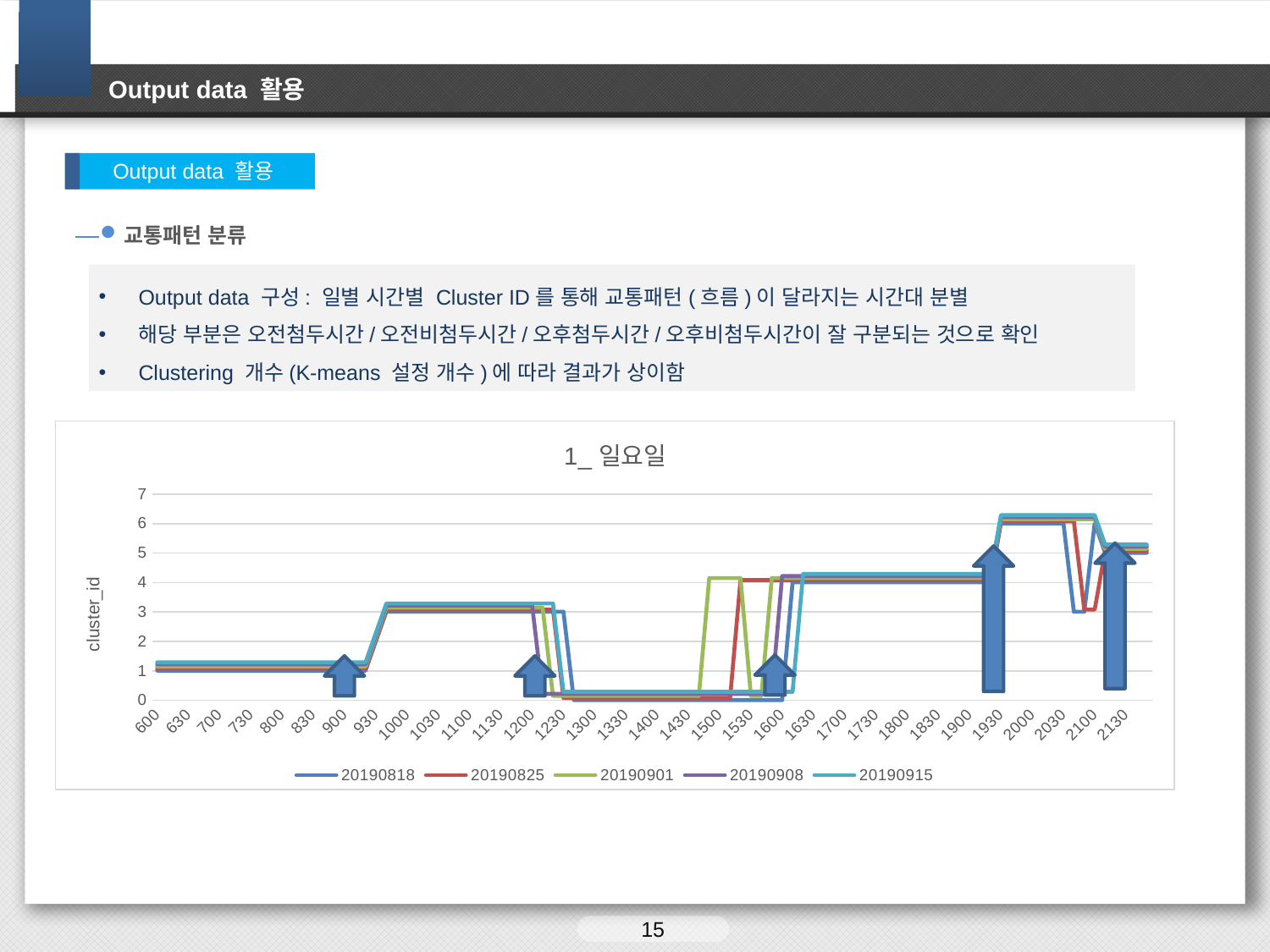

Output data 활용
Output data 활용

교통패턴 분류

Output data 구성: 일별 시간별 Cluster ID를 통해 교통패턴(흐름)이 달라지는 시간대 분별
해당 부분은 오전첨두시간/오전비첨두시간/오후첨두시간/오후비첨두시간이 잘 구분되는 것으로 확인
Clustering 개수(K-means 설정 개수)에 따라 결과가 상이함

### Chart: 1_일요일

| Category | 20190818 | 20190825 | 20190901 | 20190908 | 20190915 |
|---|---|---|---|---|---|
| 600 | 1.01 | 1.08 | 1.15 | 1.22 | 1.29 |
| 610 | 1.01 | 1.08 | 1.15 | 1.22 | 1.29 |
| 620 | 1.01 | 1.08 | 1.15 | 1.22 | 1.29 |
| 630 | 1.01 | 1.08 | 1.15 | 1.22 | 1.29 |
| 640 | 1.01 | 1.08 | 1.15 | 1.22 | 1.29 |
| 650 | 1.01 | 1.08 | 1.15 | 1.22 | 1.29 |
| 700 | 1.01 | 1.08 | 1.15 | 1.22 | 1.29 |
| 710 | 1.01 | 1.08 | 1.15 | 1.22 | 1.29 |
| 720 | 1.01 | 1.08 | 1.15 | 1.22 | 1.29 |
| 730 | 1.01 | 1.08 | 1.15 | 1.22 | 1.29 |
| 740 | 1.01 | 1.08 | 1.15 | 1.22 | 1.29 |
| 750 | 1.01 | 1.08 | 1.15 | 1.22 | 1.29 |
| 800 | 1.01 | 1.08 | 1.15 | 1.22 | 1.29 |
| 810 | 1.01 | 1.08 | 1.15 | 1.22 | 1.29 |
| 820 | 1.01 | 1.08 | 1.15 | 1.22 | 1.29 |
| 830 | 1.01 | 1.08 | 1.15 | 1.22 | 1.29 |
| 840 | 1.01 | 1.08 | 1.15 | 1.22 | 1.29 |
| 850 | 1.01 | 1.08 | 1.15 | 1.22 | 1.29 |
| 900 | 1.01 | 1.08 | 1.15 | 1.22 | 1.29 |
| 910 | 1.01 | 1.08 | 1.15 | 1.22 | 1.29 |
| 920 | 1.01 | 1.08 | 1.15 | 1.22 | 1.29 |
| 930 | 2.01 | 2.08 | 2.15 | 2.22 | 2.29 |
| 940 | 3.01 | 3.08 | 3.15 | 3.22 | 3.29 |
| 950 | 3.01 | 3.08 | 3.15 | 3.22 | 3.29 |
| 1000 | 3.01 | 3.08 | 3.15 | 3.22 | 3.29 |
| 1010 | 3.01 | 3.08 | 3.15 | 3.22 | 3.29 |
| 1020 | 3.01 | 3.08 | 3.15 | 3.22 | 3.29 |
| 1030 | 3.01 | 3.08 | 3.15 | 3.22 | 3.29 |
| 1040 | 3.01 | 3.08 | 3.15 | 3.22 | 3.29 |
| 1050 | 3.01 | 3.08 | 3.15 | 3.22 | 3.29 |
| 1100 | 3.01 | 3.08 | 3.15 | 3.22 | 3.29 |
| 1110 | 3.01 | 3.08 | 3.15 | 3.22 | 3.29 |
| 1120 | 3.01 | 3.08 | 3.15 | 3.22 | 3.29 |
| 1130 | 3.01 | 3.08 | 3.15 | 3.22 | 3.29 |
| 1140 | 3.01 | 3.08 | 3.15 | 3.22 | 3.29 |
| 1150 | 3.01 | 3.08 | 3.15 | 3.22 | 3.29 |
| 1200 | 3.01 | 3.08 | 3.15 | 3.22 | 3.29 |
| 1210 | 3.01 | 3.08 | 3.15 | 0.22 | 3.29 |
| 1220 | 3.01 | 3.08 | 0.15 | 0.22 | 3.29 |
| 1230 | 3.01 | 0.08 | 0.15 | 0.22 | 0.29 |
| 1240 | 0.01 | 0.08 | 0.15 | 0.22 | 0.29 |
| 1250 | 0.01 | 0.08 | 0.15 | 0.22 | 0.29 |
| 1300 | 0.01 | 0.08 | 0.15 | 0.22 | 0.29 |
| 1310 | 0.01 | 0.08 | 0.15 | 0.22 | 0.29 |
| 1320 | 0.01 | 0.08 | 0.15 | 0.22 | 0.29 |
| 1330 | 0.01 | 0.08 | 0.15 | 0.22 | 0.29 |
| 1340 | 0.01 | 0.08 | 0.15 | 0.22 | 0.29 |
| 1350 | 0.01 | 0.08 | 0.15 | 0.22 | 0.29 |
| 1400 | 0.01 | 0.08 | 0.15 | 0.22 | 0.29 |
| 1410 | 0.01 | 0.08 | 0.15 | 0.22 | 0.29 |
| 1420 | 0.01 | 0.08 | 0.15 | 0.22 | 0.29 |
| 1430 | 0.01 | 0.08 | 0.15 | 0.22 | 0.29 |
| 1440 | 0.01 | 0.08 | 0.15 | 0.22 | 0.29 |
| 1450 | 0.01 | 0.08 | 4.15 | 0.22 | 0.29 |
| 1500 | 0.01 | 0.08 | 4.15 | 0.22 | 0.29 |
| 1510 | 0.01 | 0.08 | 4.15 | 0.22 | 0.29 |
| 1520 | 0.01 | 4.08 | 4.15 | 0.22 | 0.29 |
| 1530 | 0.01 | 4.08 | 0.15 | 0.22 | 0.29 |
| 1540 | 0.01 | 4.08 | 0.15 | 0.22 | 0.29 |
| 1550 | 0.01 | 4.08 | 4.15 | 0.22 | 0.29 |
| 1600 | 0.01 | 4.08 | 4.15 | 4.22 | 0.29 |
| 1610 | 4.01 | 4.08 | 4.15 | 4.22 | 0.29 |
| 1620 | 4.01 | 4.08 | 4.15 | 4.22 | 4.29 |
| 1630 | 4.01 | 4.08 | 4.15 | 4.22 | 4.29 |
| 1640 | 4.01 | 4.08 | 4.15 | 4.22 | 4.29 |
| 1650 | 4.01 | 4.08 | 4.15 | 4.22 | 4.29 |
| 1700 | 4.01 | 4.08 | 4.15 | 4.22 | 4.29 |
| 1710 | 4.01 | 4.08 | 4.15 | 4.22 | 4.29 |
| 1720 | 4.01 | 4.08 | 4.15 | 4.22 | 4.29 |
| 1730 | 4.01 | 4.08 | 4.15 | 4.22 | 4.29 |
| 1740 | 4.01 | 4.08 | 4.15 | 4.22 | 4.29 |
| 1750 | 4.01 | 4.08 | 4.15 | 4.22 | 4.29 |
| 1800 | 4.01 | 4.08 | 4.15 | 4.22 | 4.29 |
| 1810 | 4.01 | 4.08 | 4.15 | 4.22 | 4.29 |
| 1820 | 4.01 | 4.08 | 4.15 | 4.22 | 4.29 |
| 1830 | 4.01 | 4.08 | 4.15 | 4.22 | 4.29 |
| 1840 | 4.01 | 4.08 | 4.15 | 4.22 | 4.29 |
| 1850 | 4.01 | 4.08 | 4.15 | 4.22 | 4.29 |
| 1900 | 4.01 | 4.08 | 4.15 | 4.22 | 4.29 |
| 1910 | 4.01 | 4.08 | 4.15 | 4.22 | 4.29 |
| 1920 | 4.01 | 4.08 | 4.15 | 4.22 | 4.29 |
| 1930 | 6.01 | 6.08 | 6.15 | 6.22 | 6.29 |
| 1940 | 6.01 | 6.08 | 6.15 | 6.22 | 6.29 |
| 1950 | 6.01 | 6.08 | 6.15 | 6.22 | 6.29 |
| 2000 | 6.01 | 6.08 | 6.15 | 6.22 | 6.29 |
| 2010 | 6.01 | 6.08 | 6.15 | 6.22 | 6.29 |
| 2020 | 6.01 | 6.08 | 6.15 | 6.22 | 6.29 |
| 2030 | 6.01 | 6.08 | 6.15 | 6.22 | 6.29 |
| 2040 | 3.01 | 6.08 | 6.15 | 6.22 | 6.29 |
| 2050 | 3.01 | 3.08 | 6.15 | 6.22 | 6.29 |
| 2100 | 6.01 | 3.08 | 6.15 | 6.22 | 6.29 |
| 2110 | 5.01 | 5.08 | 5.15 | 5.22 | 5.29 |
| 2120 | 5.01 | 5.08 | 5.15 | 5.22 | 5.29 |
| 2130 | 5.01 | 5.08 | 5.15 | 5.22 | 5.29 |
| 2140 | 5.01 | 5.08 | 5.15 | 5.22 | 5.29 |
| 2150 | 5.01 | 5.08 | 5.15 | 5.22 | 5.29 |

15